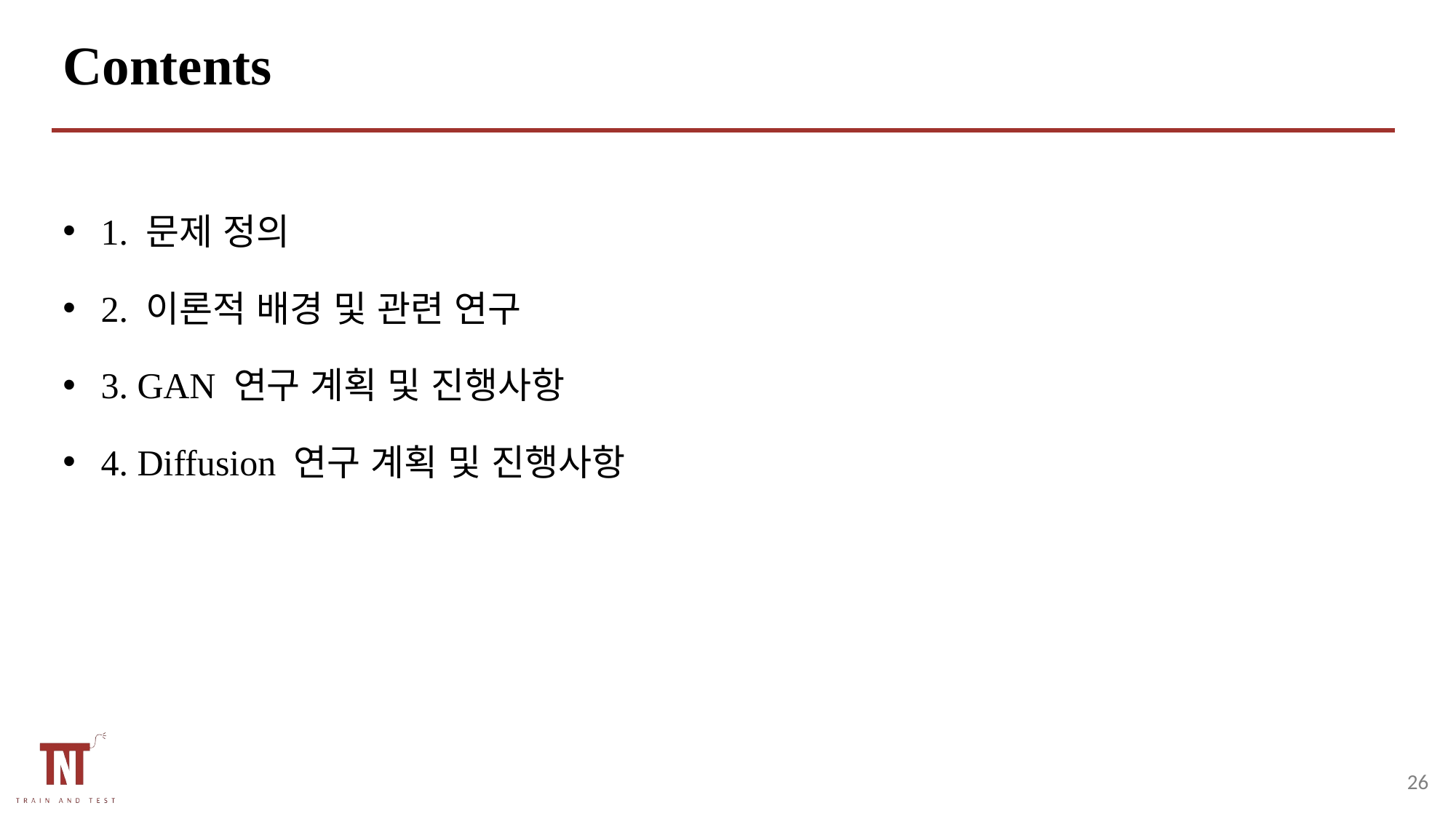

# Contents
1. 문제 정의
2. 이론적 배경 및 관련 연구
3. GAN 연구 계획 및 진행사항
4. Diffusion 연구 계획 및 진행사항
26